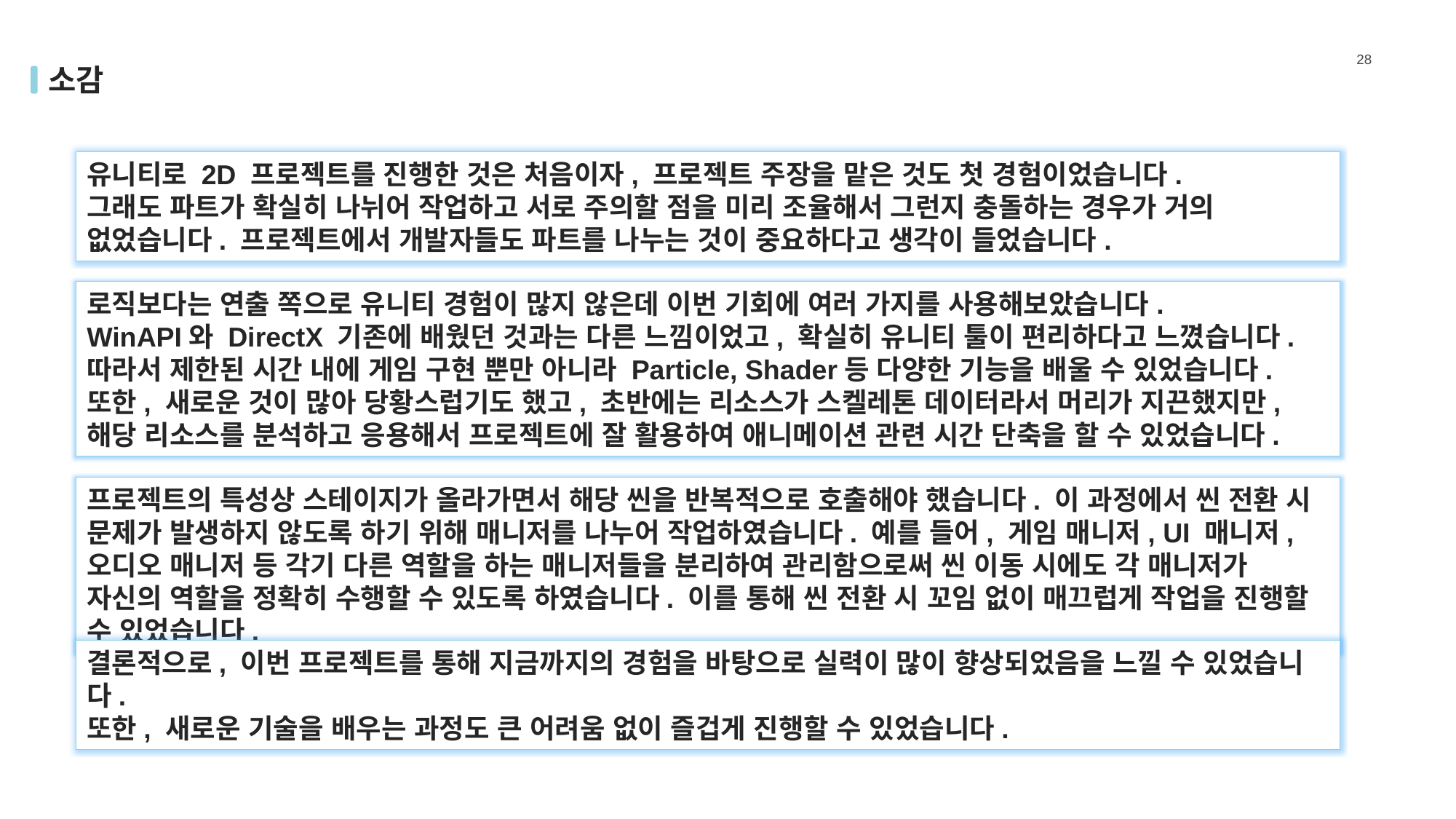

28
소감

유니티로 2D 프로젝트를 진행한 것은 처음이자, 프로젝트 주장을 맡은 것도 첫 경험이었습니다.
그래도 파트가 확실히 나뉘어 작업하고 서로 주의할 점을 미리 조율해서 그런지 충돌하는 경우가 거의 없었습니다. 프로젝트에서 개발자들도 파트를 나누는 것이 중요하다고 생각이 들었습니다.
로직보다는 연출 쪽으로 유니티 경험이 많지 않은데 이번 기회에 여러 가지를 사용해보았습니다.
WinAPI와 DirectX 기존에 배웠던 것과는 다른 느낌이었고, 확실히 유니티 툴이 편리하다고 느꼈습니다.
따라서 제한된 시간 내에 게임 구현 뿐만 아니라 Particle, Shader등 다양한 기능을 배울 수 있었습니다. 또한, 새로운 것이 많아 당황스럽기도 했고, 초반에는 리소스가 스켈레톤 데이터라서 머리가 지끈했지만, 해당 리소스를 분석하고 응용해서 프로젝트에 잘 활용하여 애니메이션 관련 시간 단축을 할 수 있었습니다.
프로젝트의 특성상 스테이지가 올라가면서 해당 씬을 반복적으로 호출해야 했습니다. 이 과정에서 씬 전환 시 문제가 발생하지 않도록 하기 위해 매니저를 나누어 작업하였습니다. 예를 들어, 게임 매니저, UI 매니저, 오디오 매니저 등 각기 다른 역할을 하는 매니저들을 분리하여 관리함으로써 씬 이동 시에도 각 매니저가 자신의 역할을 정확히 수행할 수 있도록 하였습니다. 이를 통해 씬 전환 시 꼬임 없이 매끄럽게 작업을 진행할 수 있었습니다.
결론적으로, 이번 프로젝트를 통해 지금까지의 경험을 바탕으로 실력이 많이 향상되었음을 느낄 수 있었습니다.
또한, 새로운 기술을 배우는 과정도 큰 어려움 없이 즐겁게 진행할 수 있었습니다.